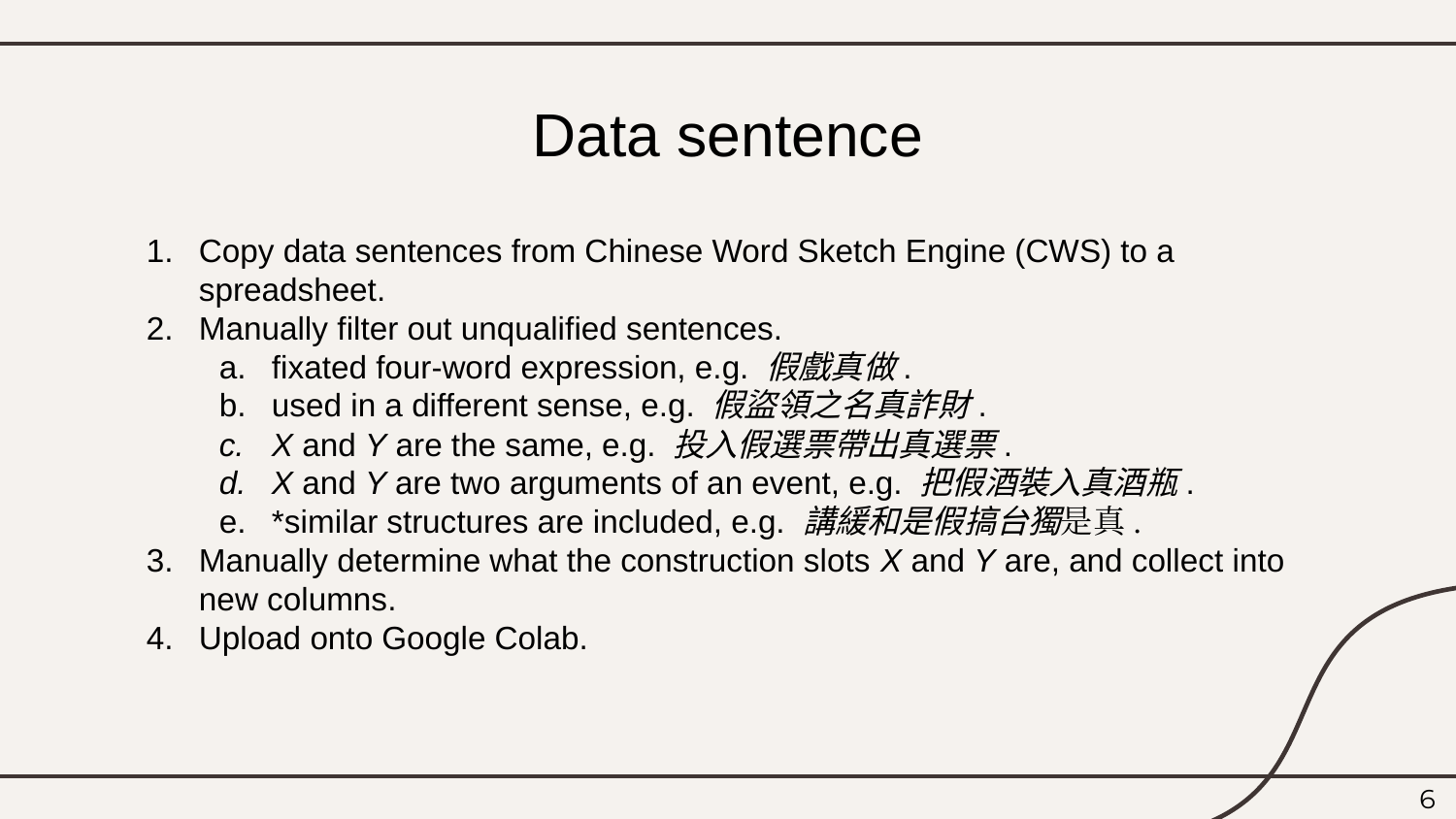

# Data sentence
Copy data sentences from Chinese Word Sketch Engine (CWS) to a spreadsheet.
Manually filter out unqualified sentences.
fixated four-word expression, e.g. 假戲真做.
used in a different sense, e.g. 假盜領之名真詐財.
X and Y are the same, e.g. 投入假選票帶出真選票.
X and Y are two arguments of an event, e.g. 把假酒裝入真酒瓶.
*similar structures are included, e.g. 講緩和是假搞台獨是真.
Manually determine what the construction slots X and Y are, and collect into new columns.
Upload onto Google Colab.
6